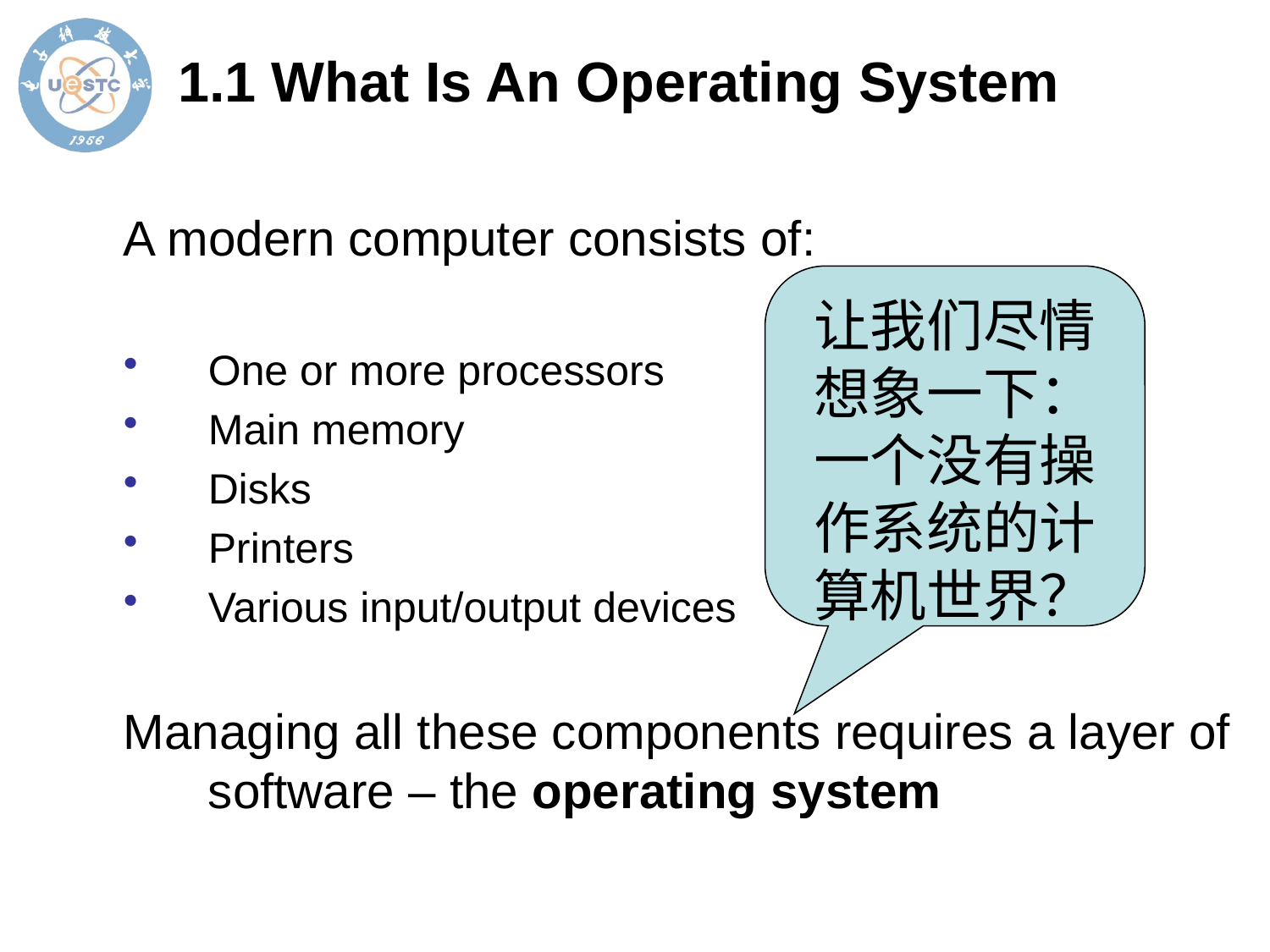

1.1 What Is An Operating System
A modern computer consists of:

One or more processors
Main memory
Disks
Printers
Various input/output devices

Managing all these components requires a layer of software – the operating system
让我们尽情想象一下：一个没有操作系统的计算机世界？